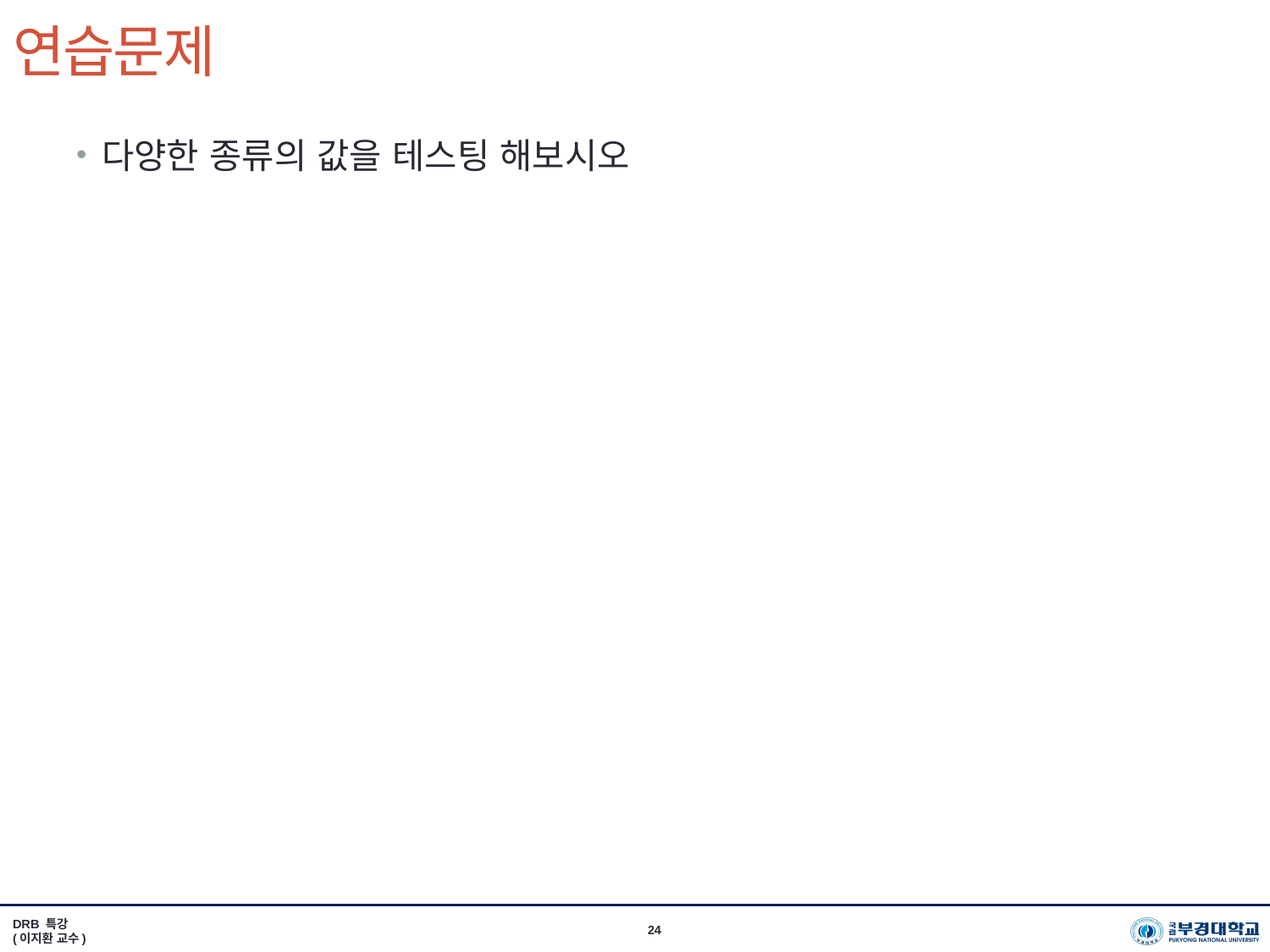

# 연습문제
다양한 종류의 값을 테스팅 해보시오

DRB 특강
(이지환 교수)